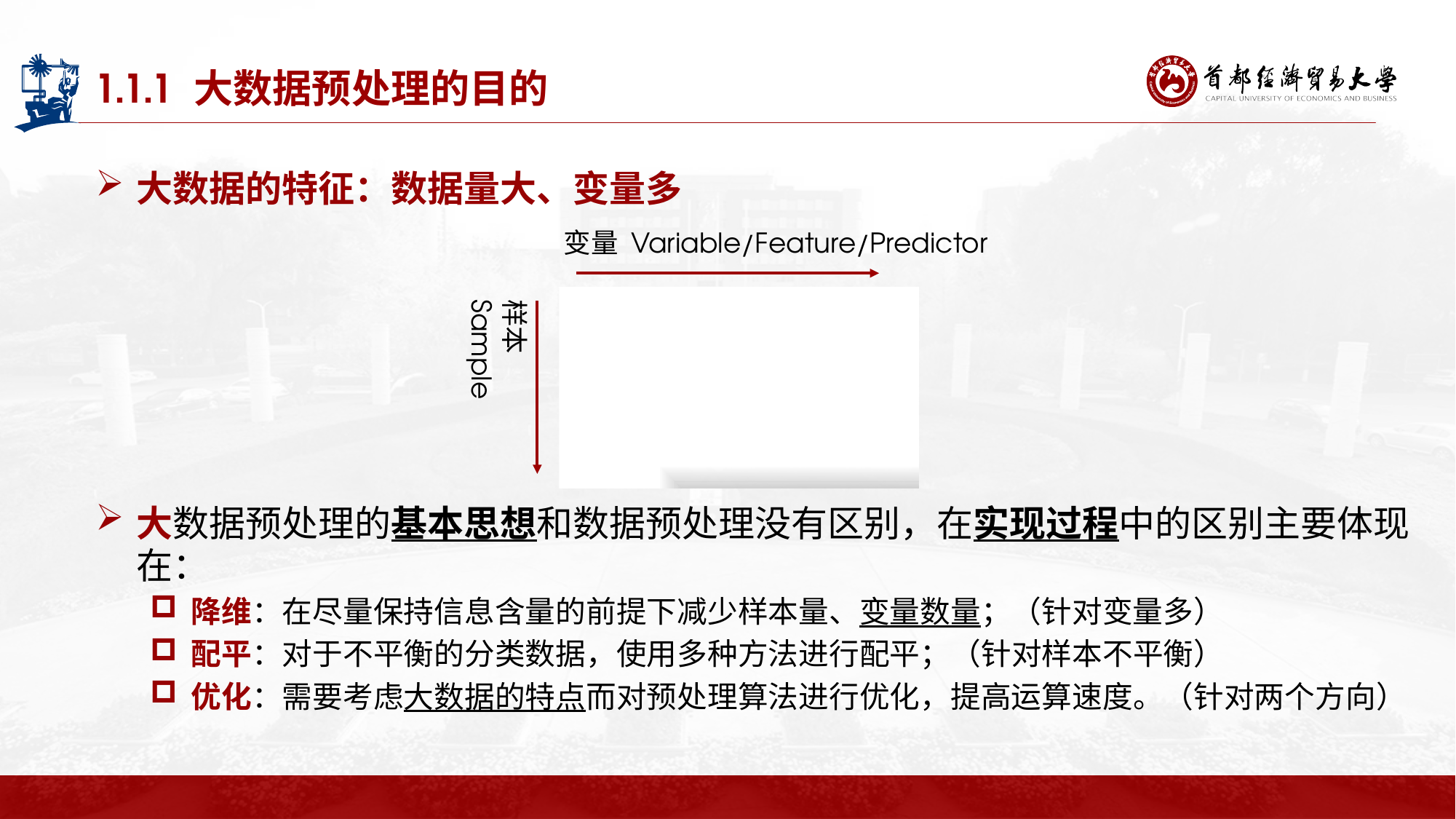

# 1.1.1 大数据预处理的目的
大数据的特征：数据量大、变量多

变量 Variable/Feature/Predictor

样本 Sample
数据矩阵
（Data Matrix）
大数据预处理的基本思想和数据预处理没有区别，在实现过程中的区别主要体现在：
降维：在尽量保持信息含量的前提下减少样本量、变量数量；（针对变量多）
配平：对于不平衡的分类数据，使用多种方法进行配平；（针对样本不平衡）
优化：需要考虑大数据的特点而对预处理算法进行优化，提高运算速度。（针对两个方向）